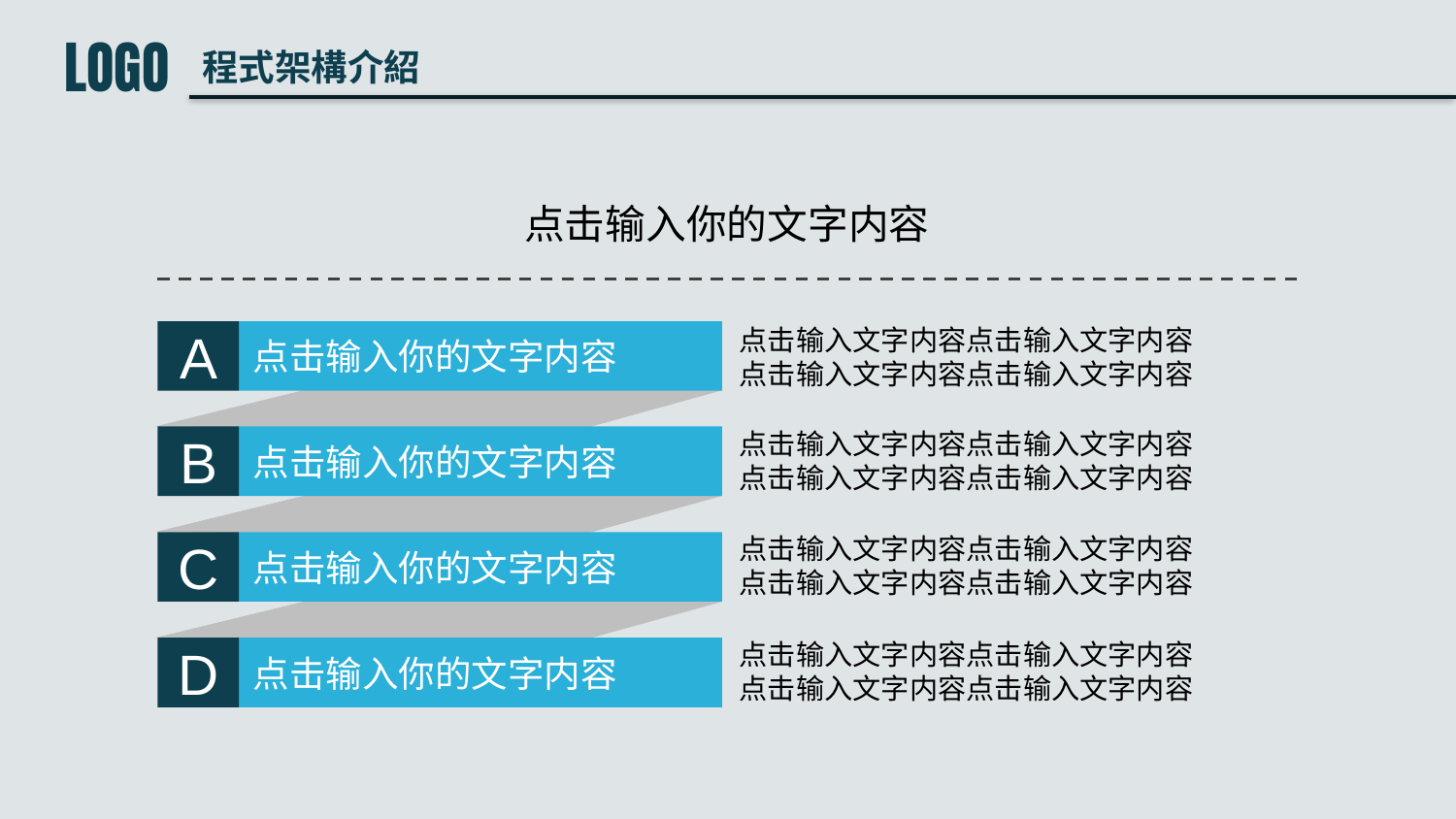

点击输入你的文字内容
A
点击输入你的文字内容
点击输入文字内容点击输入文字内容
点击输入文字内容点击输入文字内容

点击输入文字内容点击输入文字内容
点击输入文字内容点击输入文字内容
B
点击输入你的文字内容

点击输入文字内容点击输入文字内容
点击输入文字内容点击输入文字内容
C
点击输入你的文字内容

点击输入文字内容点击输入文字内容
点击输入文字内容点击输入文字内容
D
点击输入你的文字内容